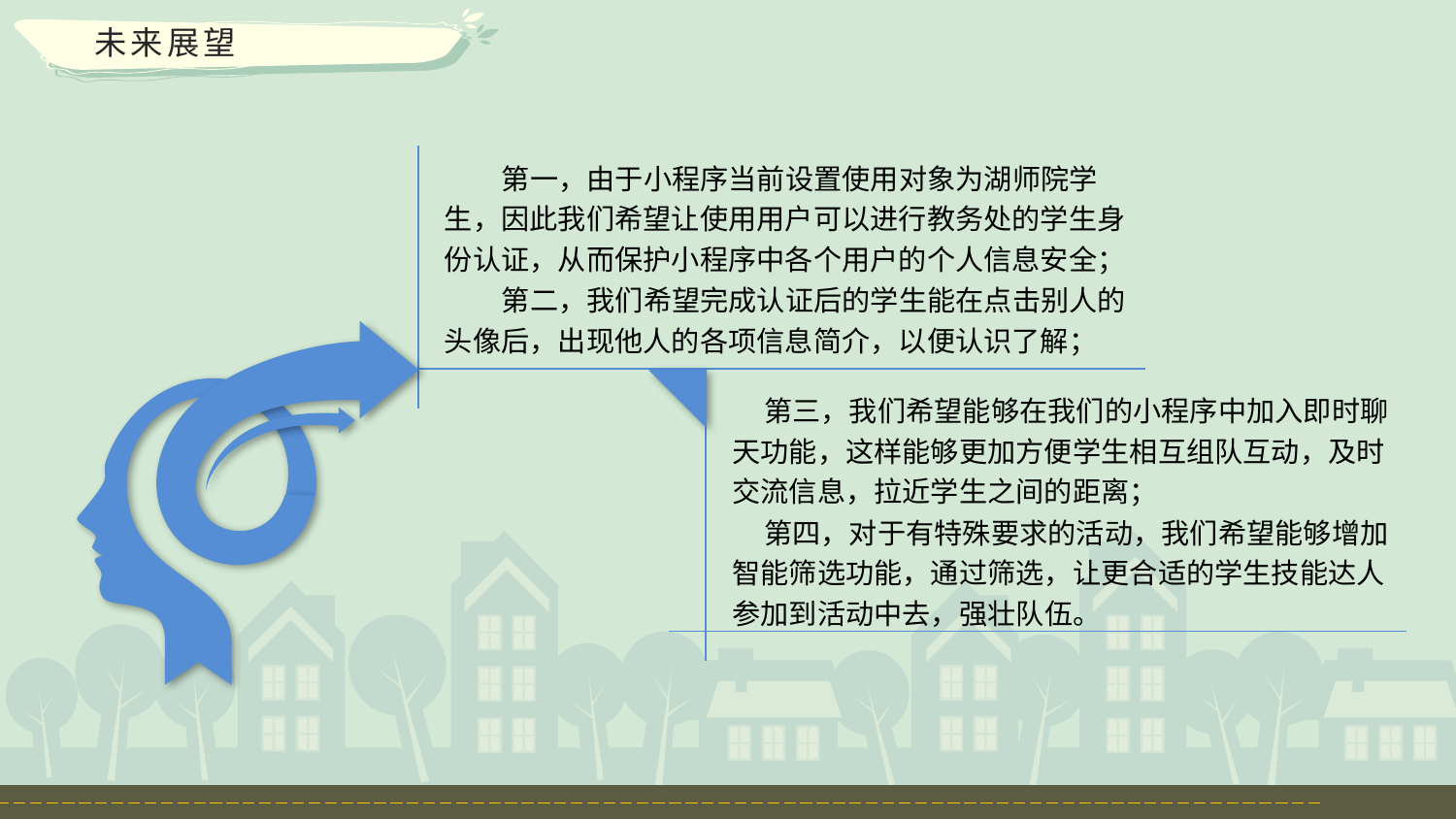

未来展望
        第一，由于小程序当前设置使用对象为湖师院学生，因此我们希望让使用用户可以进行教务处的学生身份认证，从而保护小程序中各个用户的个人信息安全；
        第二，我们希望完成认证后的学生能在点击别人的头像后，出现他人的各项信息简介，以便认识了解；

    第三，我们希望能够在我们的小程序中加入即时聊天功能，这样能够更加方便学生相互组队互动，及时交流信息，拉近学生之间的距离；
    第四，对于有特殊要求的活动，我们希望能够增加智能筛选功能，通过筛选，让更合适的学生技能达人参加到活动中去，强壮队伍。